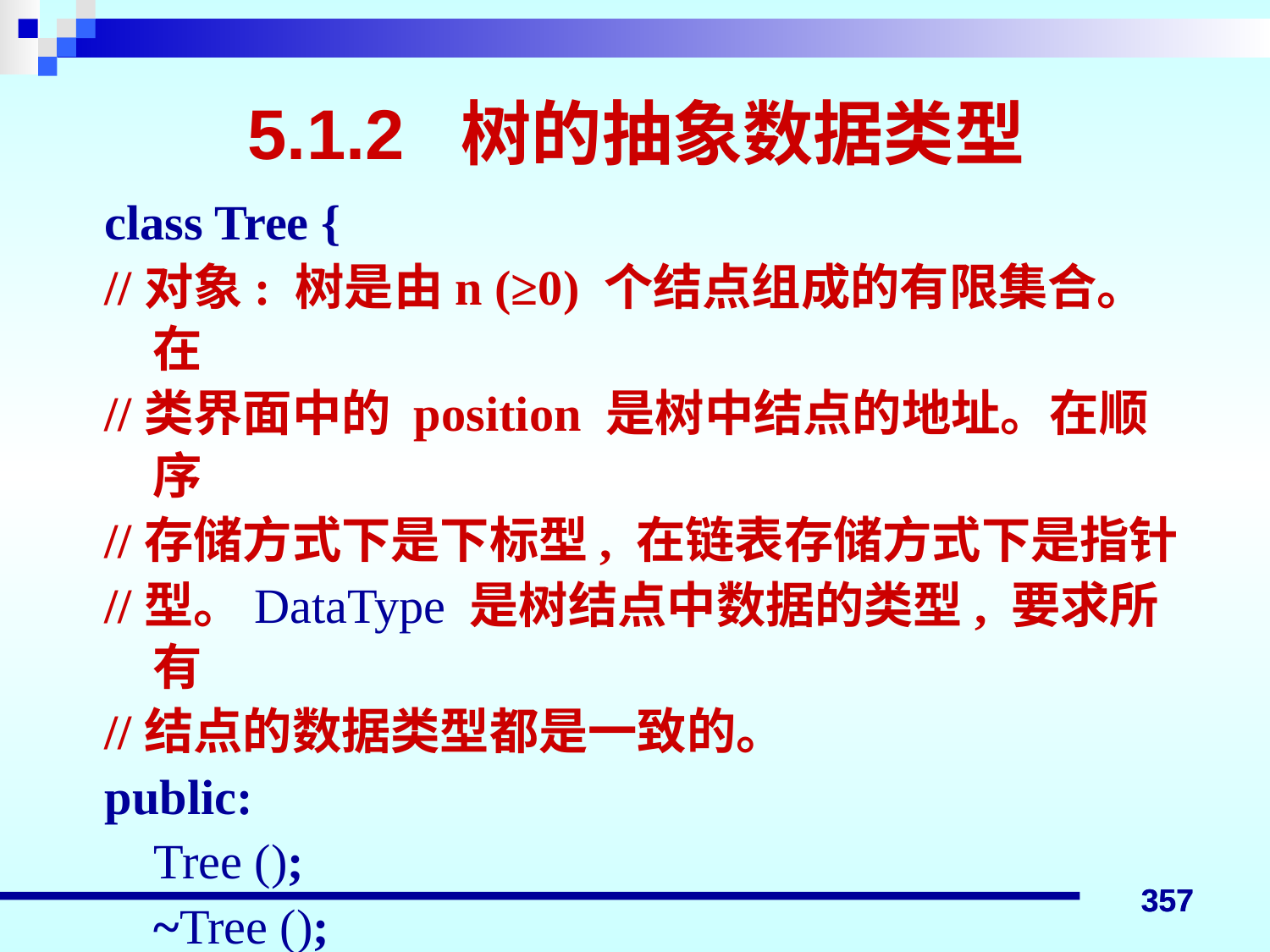

# 5.1.2  树的抽象数据类型
class Tree {
//对象: 树是由n (≥0) 个结点组成的有限集合。在
//类界面中的 position 是树中结点的地址。在顺序
//存储方式下是下标型, 在链表存储方式下是指针
//型。DataType 是树结点中数据的类型, 要求所有
//结点的数据类型都是一致的。
public:
    Tree ();
    ~Tree ();
357
357